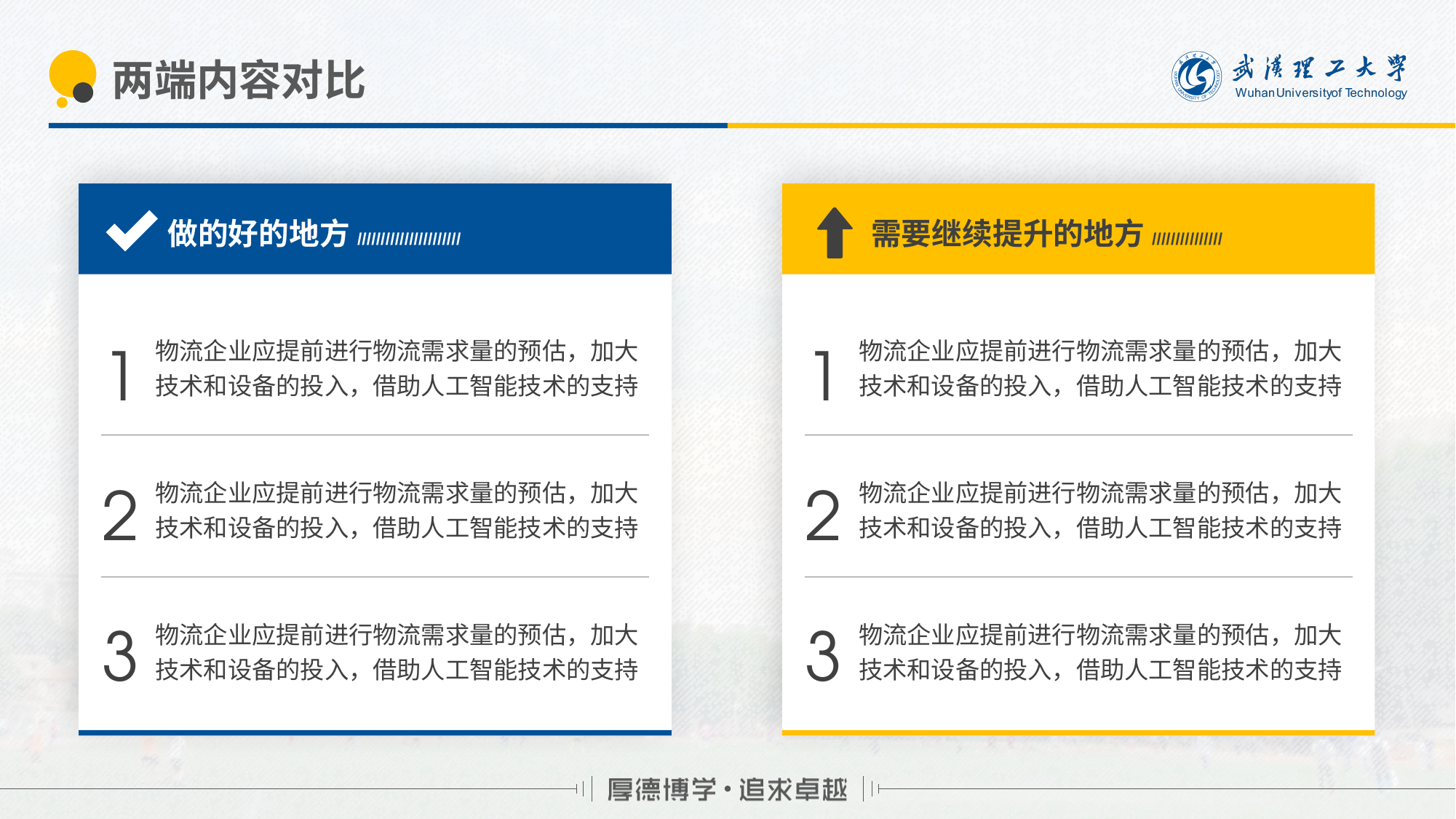

# 两端内容对比

做的好的地方//////////////////////
需要继续提升的地方///////////////

1
1
物流企业应提前进行物流需求量的预估，加大技术和设备的投入，借助人工智能技术的支持
物流企业应提前进行物流需求量的预估，加大技术和设备的投入，借助人工智能技术的支持
2
2
物流企业应提前进行物流需求量的预估，加大技术和设备的投入，借助人工智能技术的支持
物流企业应提前进行物流需求量的预估，加大技术和设备的投入，借助人工智能技术的支持
3
3
物流企业应提前进行物流需求量的预估，加大技术和设备的投入，借助人工智能技术的支持
物流企业应提前进行物流需求量的预估，加大技术和设备的投入，借助人工智能技术的支持